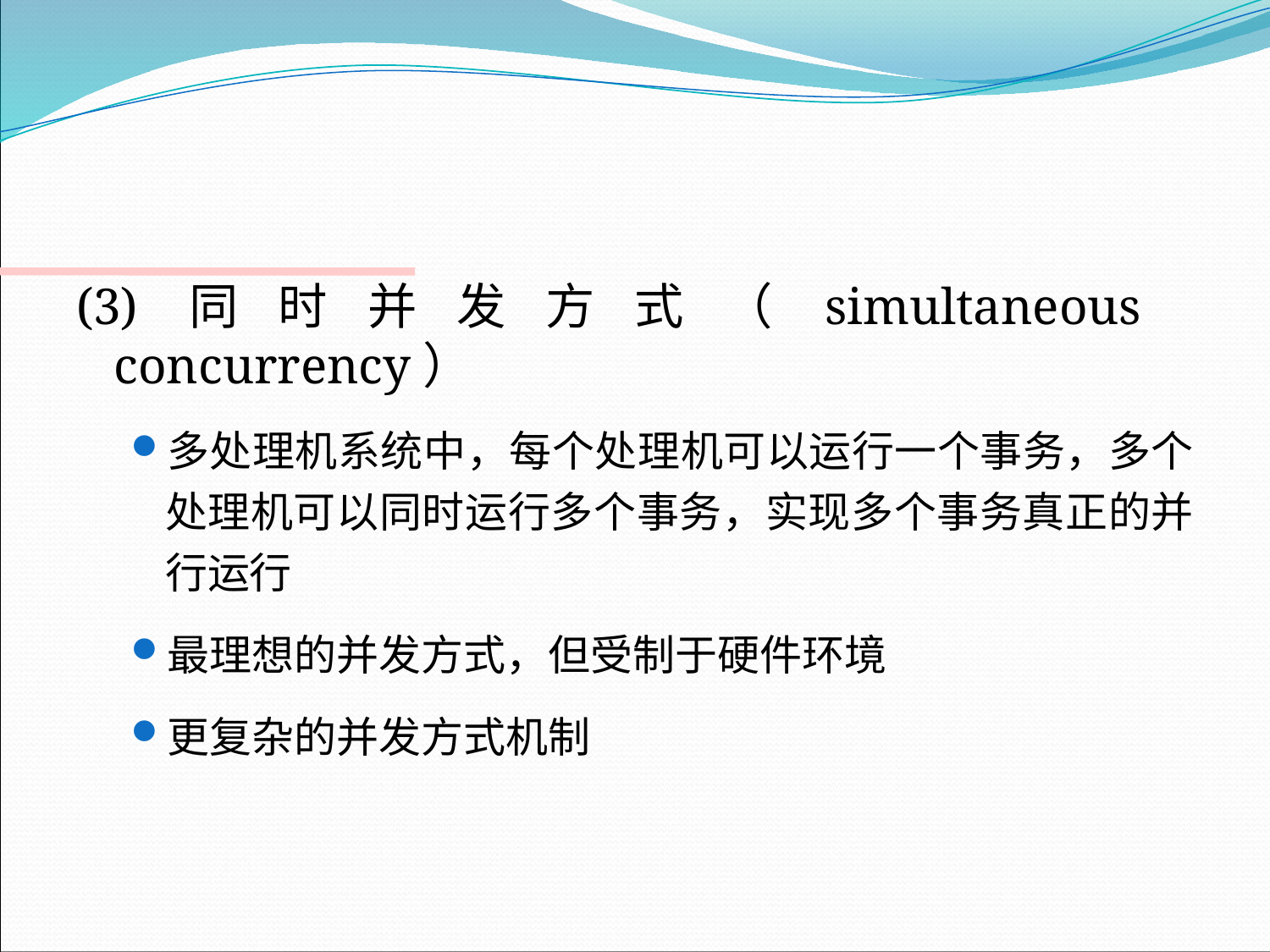

#
(3)同时并发方式（simultaneous  concurrency）
多处理机系统中，每个处理机可以运行一个事务，多个处理机可以同时运行多个事务，实现多个事务真正的并行运行
最理想的并发方式，但受制于硬件环境
更复杂的并发方式机制
982